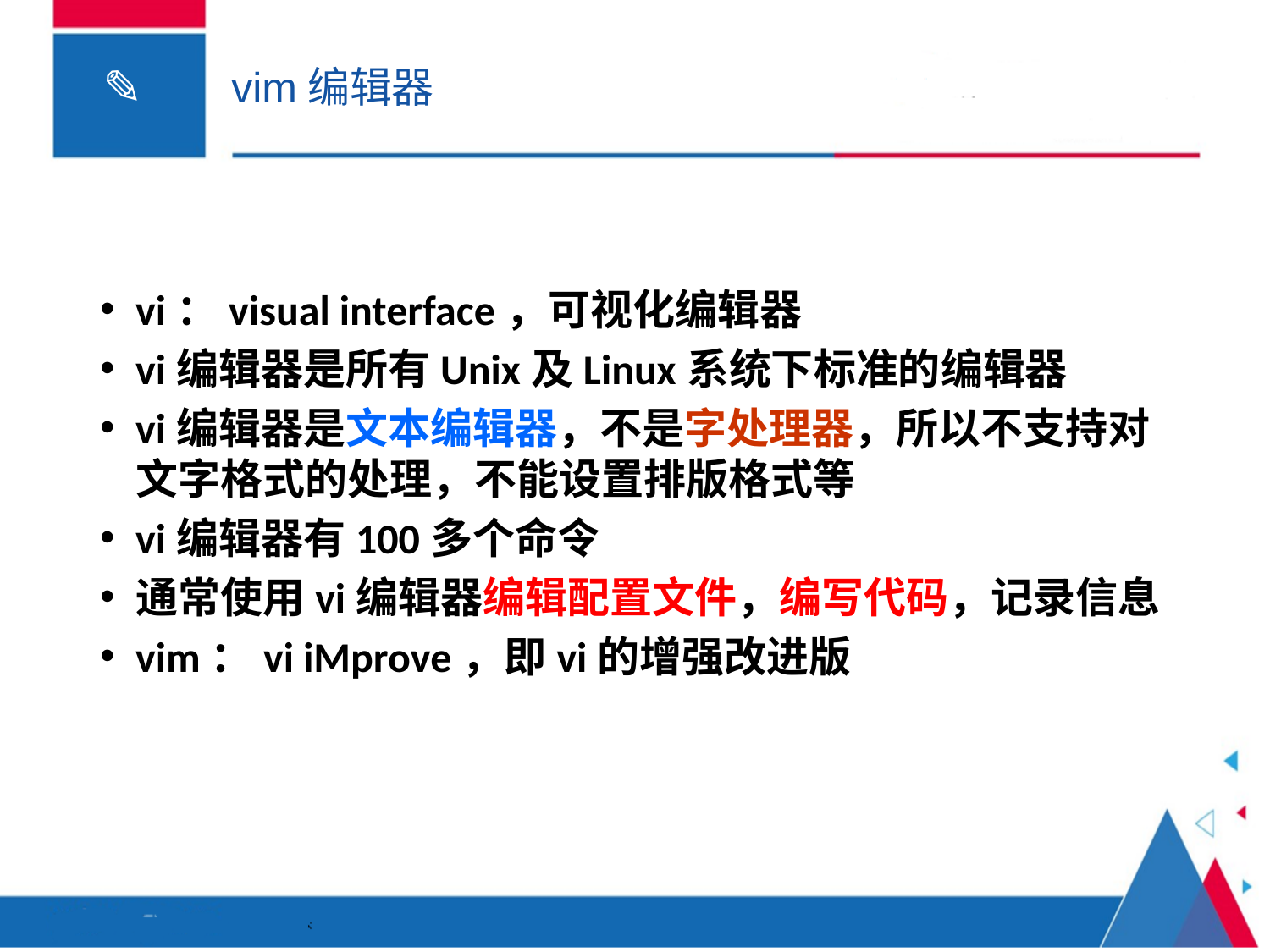

# vim编辑器
vi：visual interface，可视化编辑器
vi编辑器是所有Unix及Linux系统下标准的编辑器
vi编辑器是文本编辑器，不是字处理器，所以不支持对文字格式的处理，不能设置排版格式等
vi编辑器有100多个命令
通常使用vi编辑器编辑配置文件，编写代码，记录信息
vim：vi iMprove，即vi的增强改进版